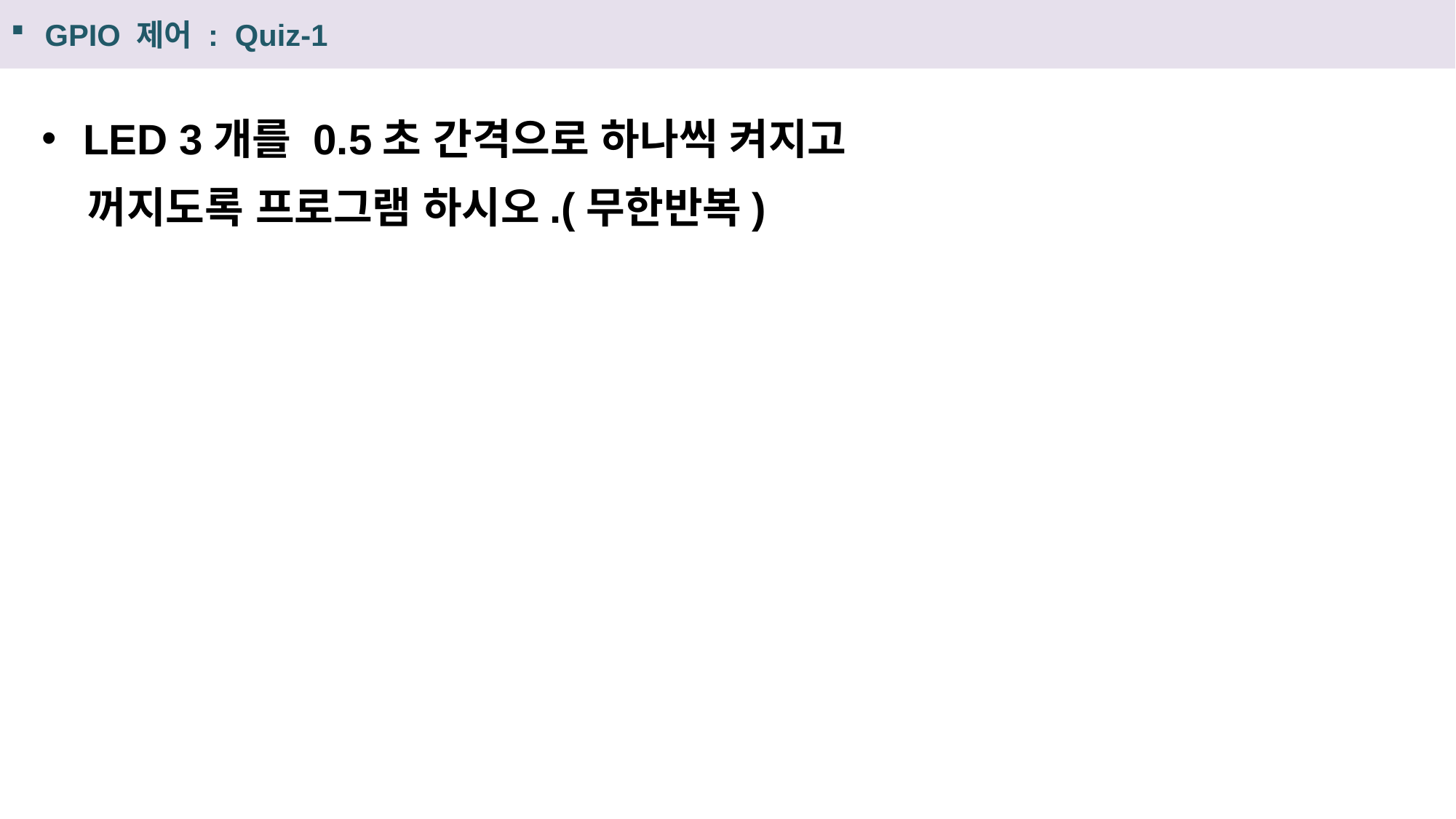

GPIO 제어 :  Quiz-1
GPIO 제어 : Quiz - 1
LED 3개를 0.5초 간격으로 하나씩 켜지고
   꺼지도록 프로그램 하시오.(무한반복)